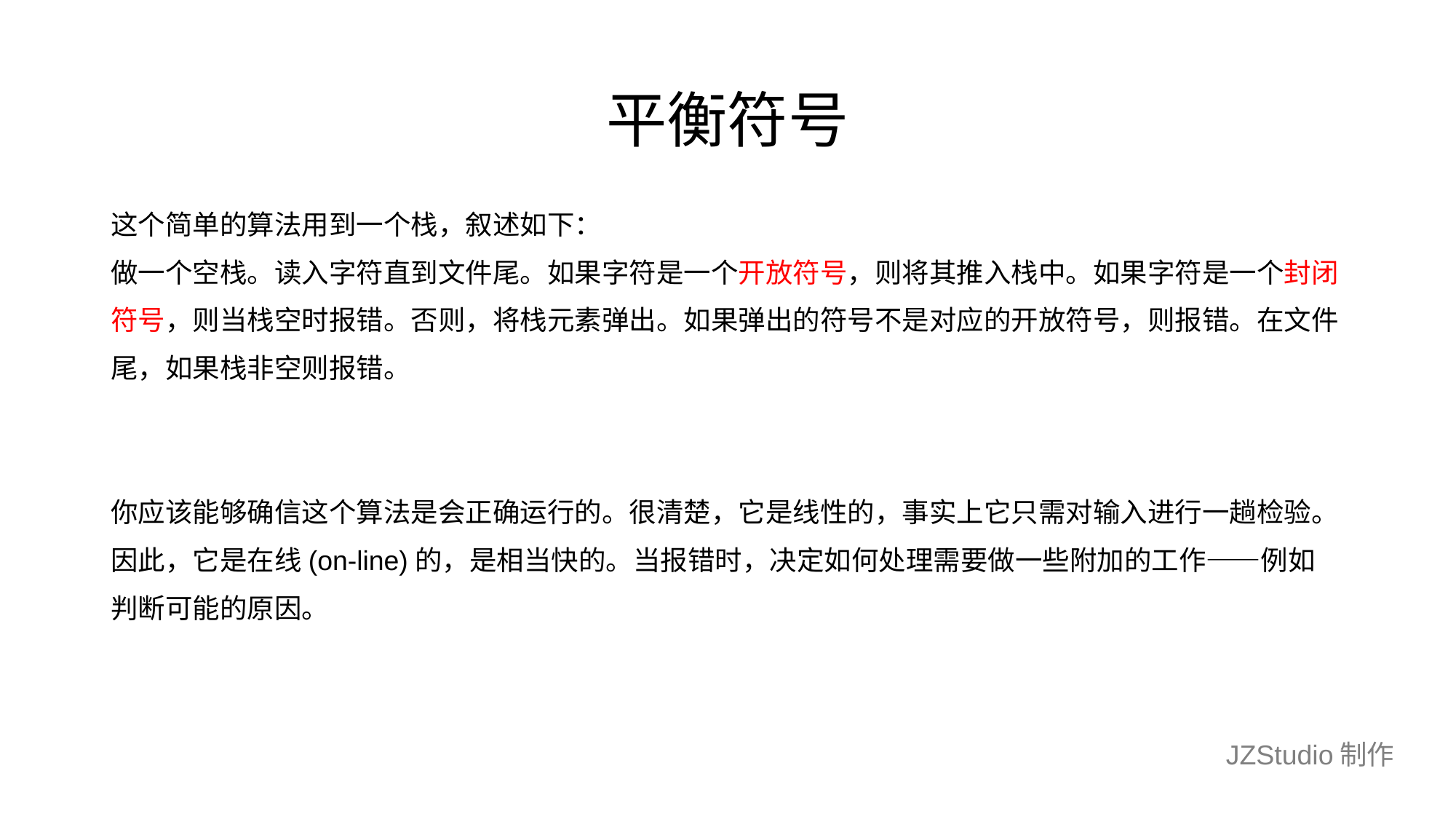

# 平衡符号
这个简单的算法用到一个栈，叙述如下：
做一个空栈。读入字符直到文件尾。如果字符是一个开放符号，则将其推入栈中。如果字符是一个封闭
符号，则当栈空时报错。否则，将栈元素弹出。如果弹出的符号不是对应的开放符号，则报错。在文件
尾，如果栈非空则报错。

你应该能够确信这个算法是会正确运行的。很清楚，它是线性的，事实上它只需对输入进行一趟检验。
因此，它是在线(on-line)的，是相当快的。当报错时，决定如何处理需要做一些附加的工作——例如
判断可能的原因。